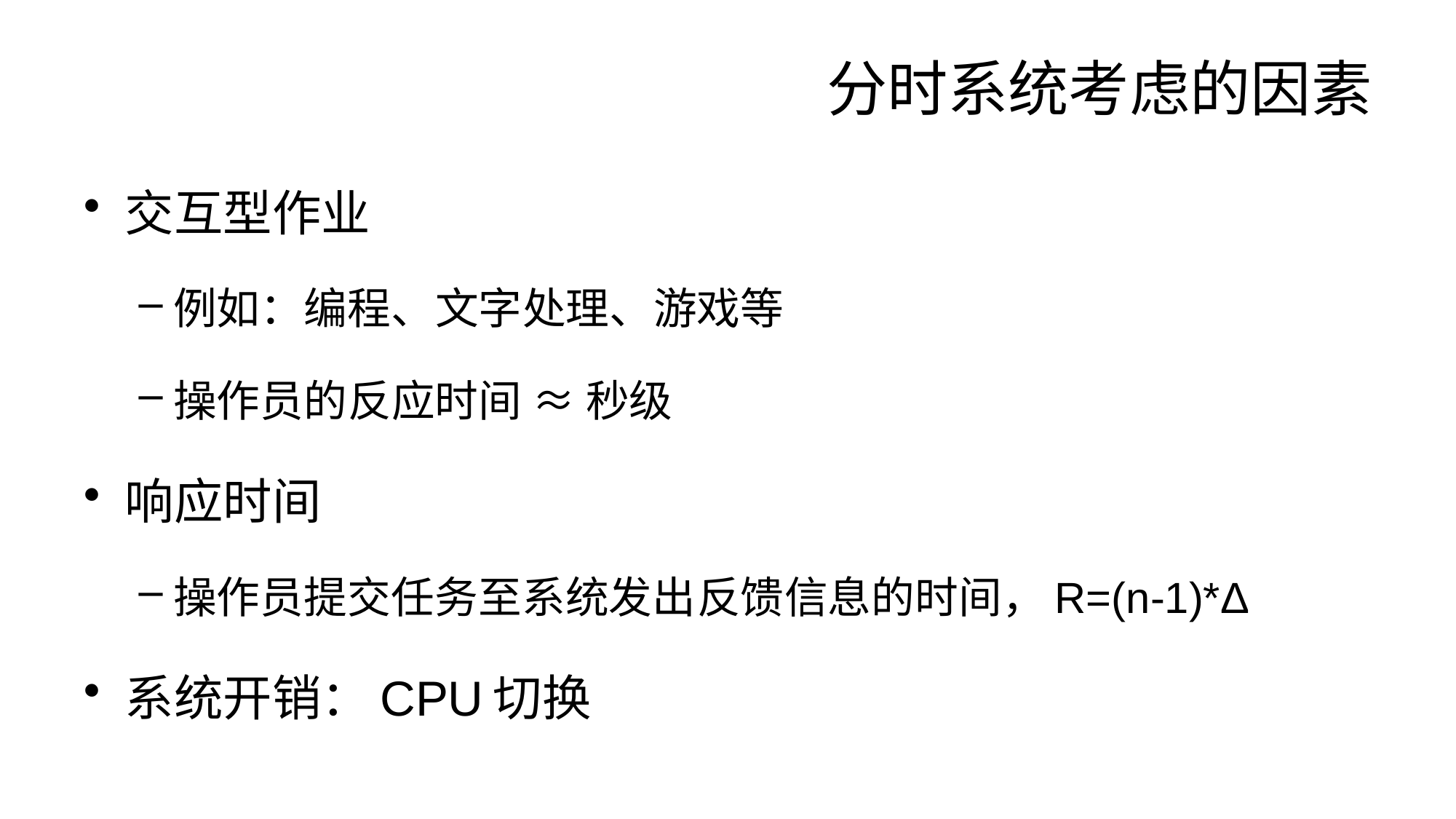

# 分时系统考虑的因素
交互型作业
例如：编程、文字处理、游戏等
操作员的反应时间 ≈ 秒级
响应时间
操作员提交任务至系统发出反馈信息的时间，R=(n-1)*Δ
系统开销：CPU切换